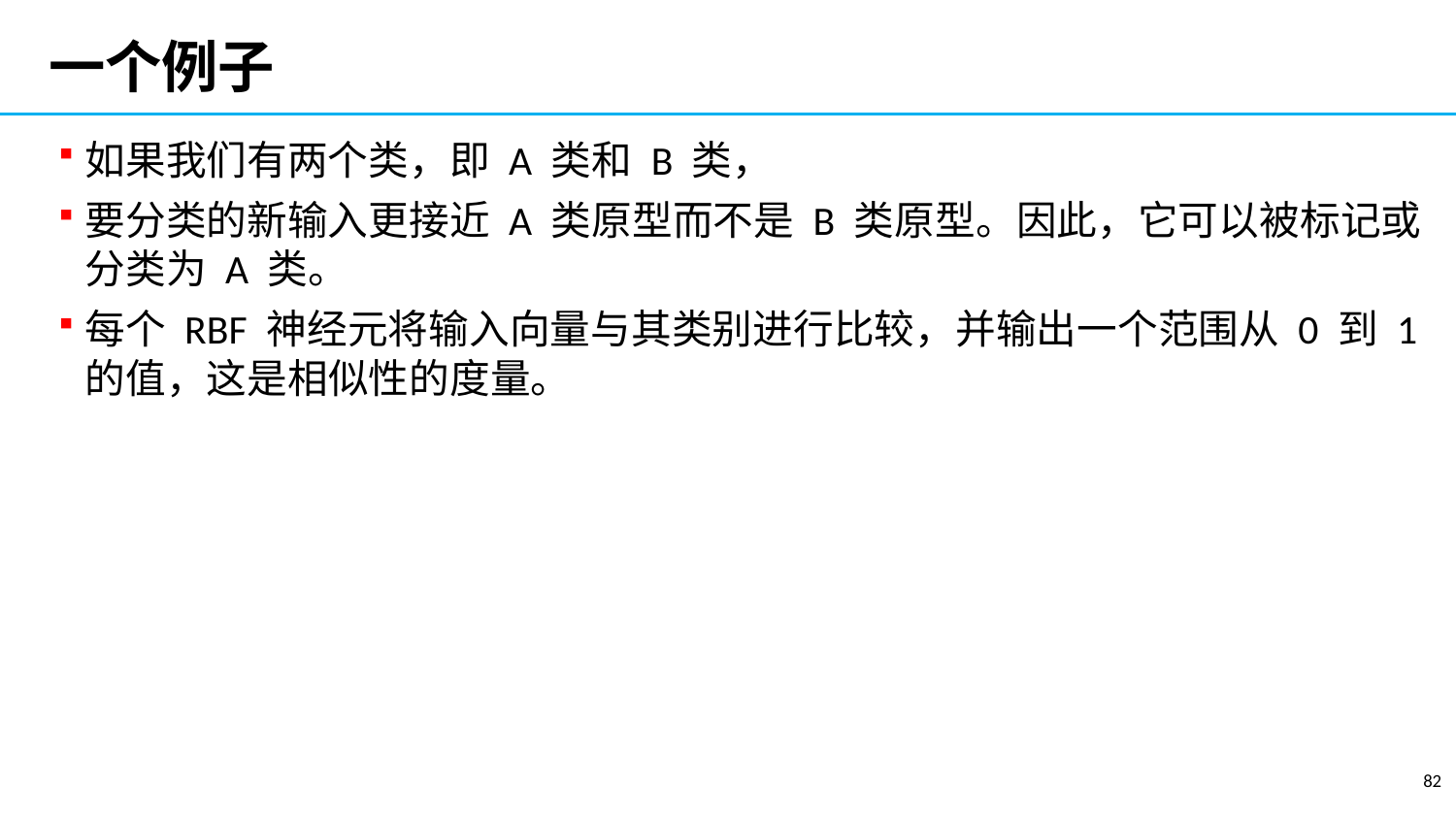

# 一个例子

如果我们有两个类，即 A 类和 B 类，
要分类的新输入更接近 A 类原型而不是 B 类原型。因此，它可以被标记或分类为 A 类。
每个 RBF 神经元将输入向量与其类别进行比较，并输出一个范围从 0 到 1 的值，这是相似性的度量。
82